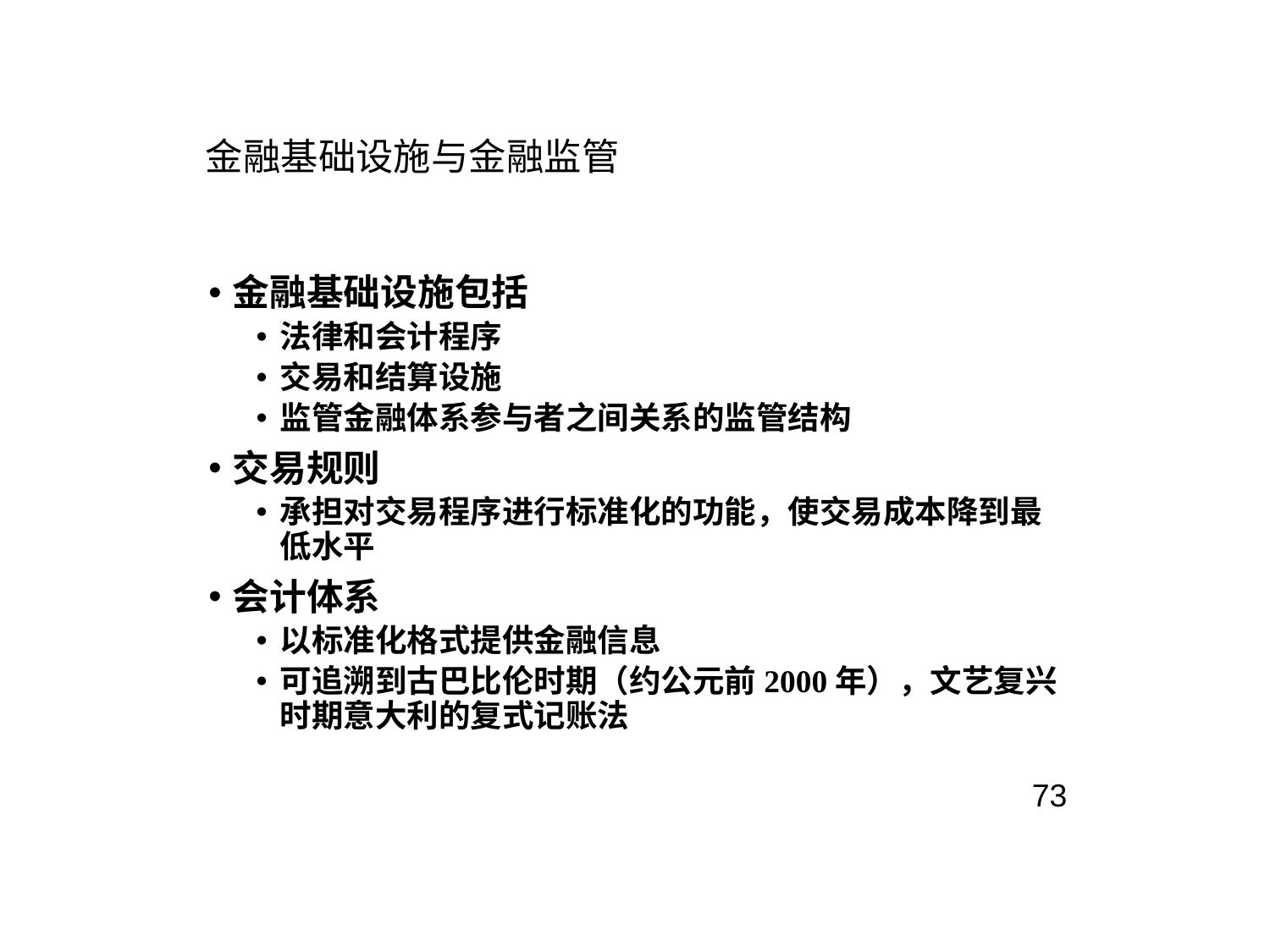

# 金融基础设施与金融监管
金融基础设施包括
法律和会计程序
交易和结算设施
监管金融体系参与者之间关系的监管结构
交易规则
承担对交易程序进行标准化的功能，使交易成本降到最低水平
会计体系
以标准化格式提供金融信息
可追溯到古巴比伦时期（约公元前2000年），文艺复兴时期意大利的复式记账法
73